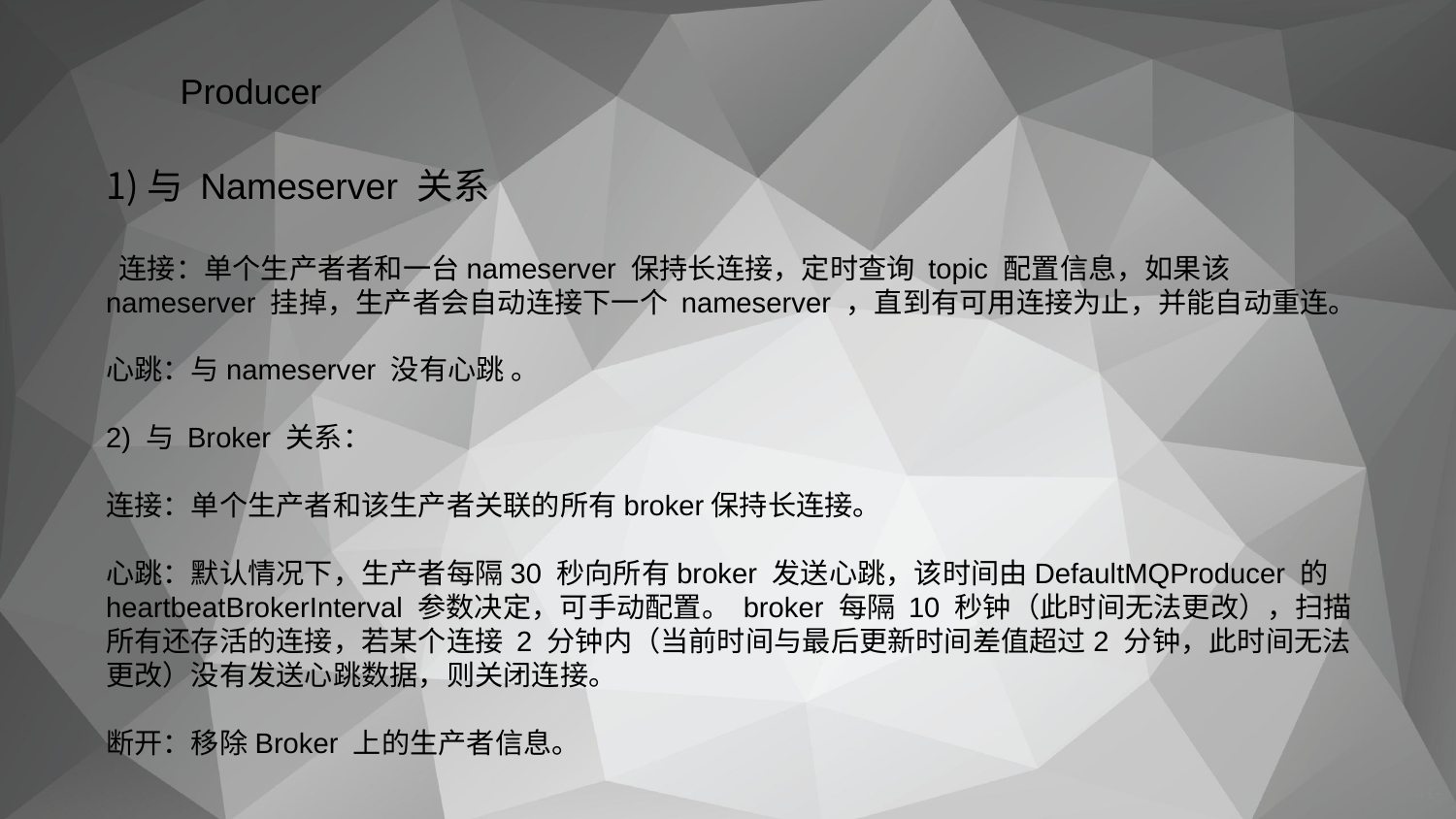

# Producer
与 Nameserver 关系

 连接：单个生产者者和一台nameserver 保持长连接，定时查询 topic 配置信息，如果该 nameserver 挂掉，生产者会自动连接下一个 nameserver ，直到有可用连接为止，并能自动重连。

心跳：与nameserver 没有心跳 。

2) 与 Broker 关系：

连接：单个生产者和该生产者关联的所有broker保持长连接。

心跳：默认情况下，生产者每隔30 秒向所有broker 发送心跳，该时间由DefaultMQProducer 的 heartbeatBrokerInterval 参数决定，可手动配置。 broker 每隔 10 秒钟（此时间无法更改），扫描所有还存活的连接，若某个连接 2 分钟内（当前时间与最后更新时间差值超过2 分钟，此时间无法更改）没有发送心跳数据，则关闭连接。

断开：移除Broker 上的生产者信息。
-41-